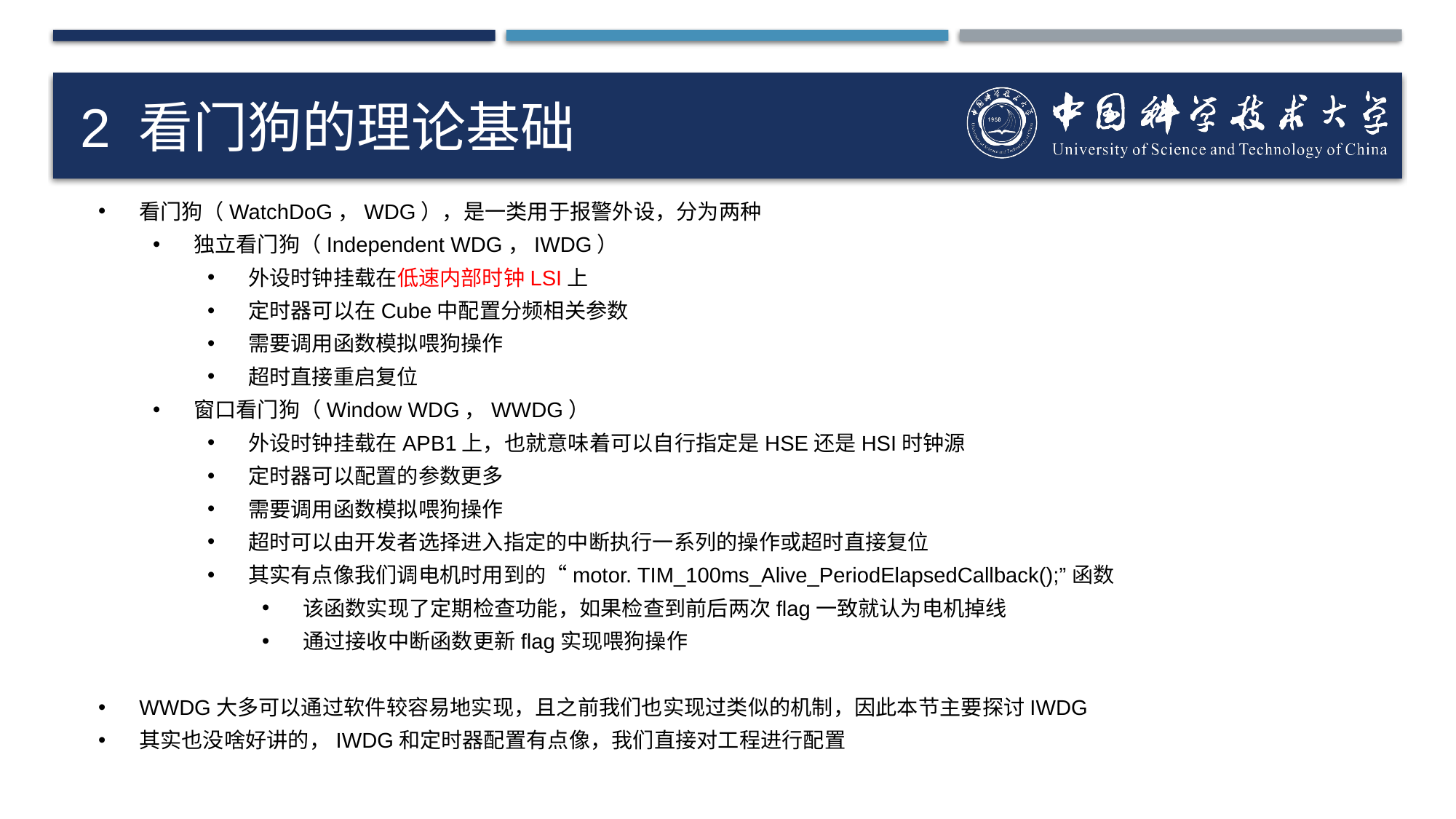

# 2 看门狗的理论基础
看门狗（WatchDoG，WDG），是一类用于报警外设，分为两种
独立看门狗（Independent WDG，IWDG）
外设时钟挂载在低速内部时钟LSI上
定时器可以在Cube中配置分频相关参数
需要调用函数模拟喂狗操作
超时直接重启复位
窗口看门狗（Window WDG，WWDG）
外设时钟挂载在APB1上，也就意味着可以自行指定是HSE还是HSI时钟源
定时器可以配置的参数更多
需要调用函数模拟喂狗操作
超时可以由开发者选择进入指定的中断执行一系列的操作或超时直接复位
其实有点像我们调电机时用到的“motor. TIM_100ms_Alive_PeriodElapsedCallback();”函数
该函数实现了定期检查功能，如果检查到前后两次flag一致就认为电机掉线
通过接收中断函数更新flag实现喂狗操作

WWDG大多可以通过软件较容易地实现，且之前我们也实现过类似的机制，因此本节主要探讨IWDG
其实也没啥好讲的，IWDG和定时器配置有点像，我们直接对工程进行配置